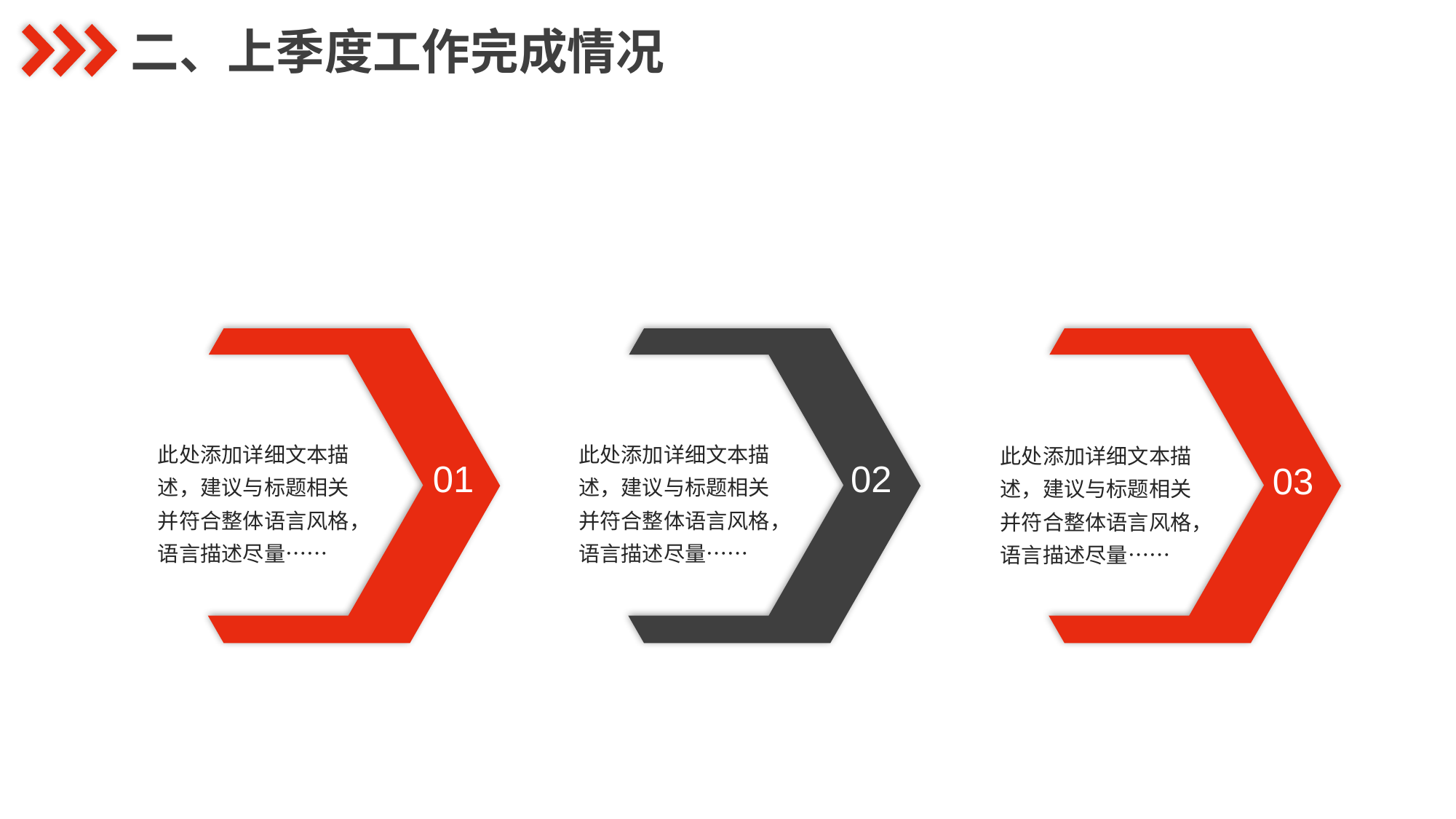

二、上季度工作完成情况

此处添加详细文本描述，建议与标题相关并符合整体语言风格，语言描述尽量……
01

此处添加详细文本描述，建议与标题相关并符合整体语言风格，语言描述尽量……
02

此处添加详细文本描述，建议与标题相关并符合整体语言风格，语言描述尽量……
03